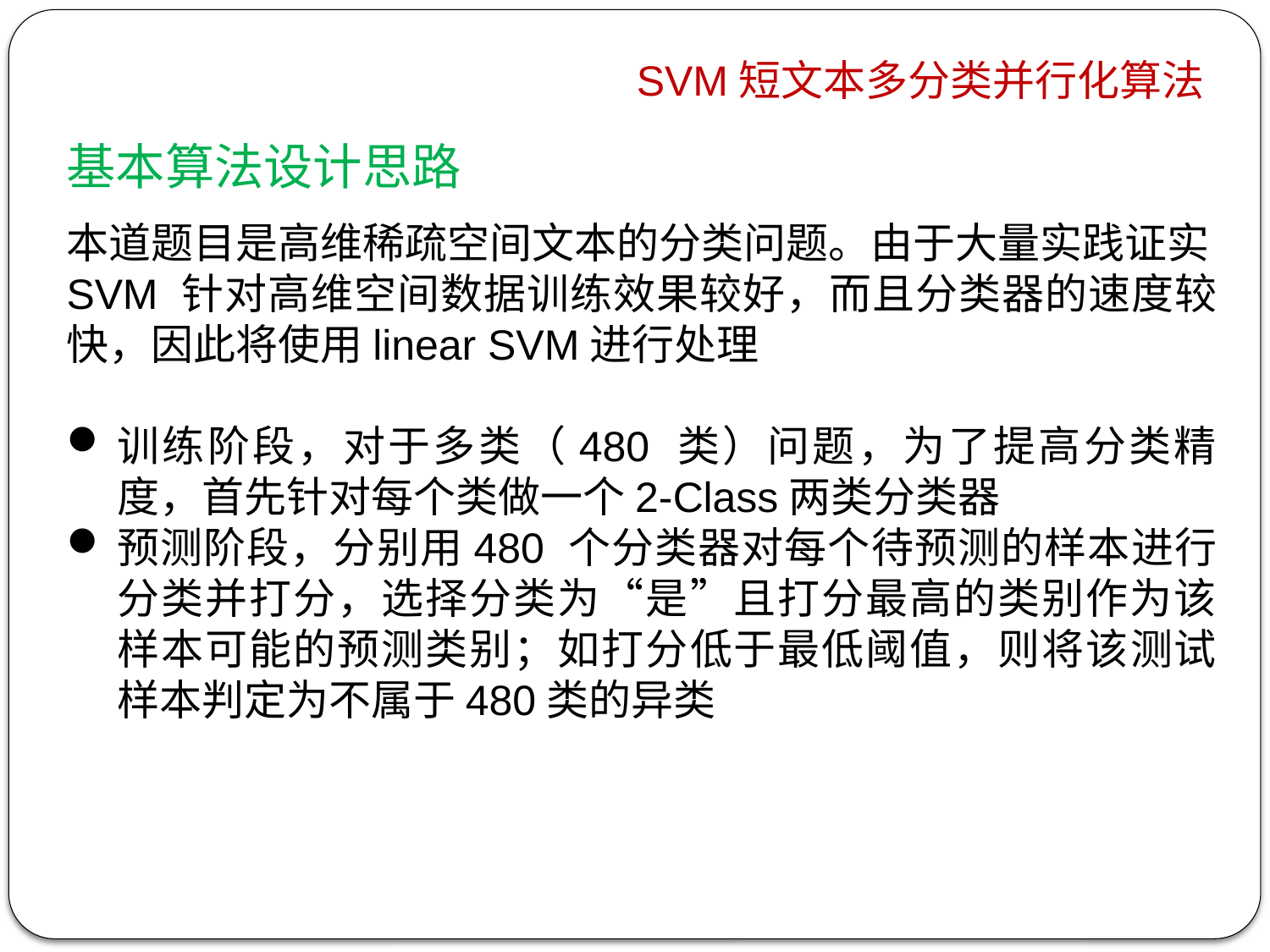

# SVM短文本多分类并行化算法
基本算法设计思路
本道题目是高维稀疏空间文本的分类问题。由于大量实践证实SVM 针对高维空间数据训练效果较好，而且分类器的速度较快，因此将使用linear SVM进行处理

训练阶段，对于多类（480 类）问题，为了提高分类精度，首先针对每个类做一个2-Class两类分类器
预测阶段，分别用480 个分类器对每个待预测的样本进行分类并打分，选择分类为“是”且打分最高的类别作为该样本可能的预测类别；如打分低于最低阈值，则将该测试样本判定为不属于480类的异类